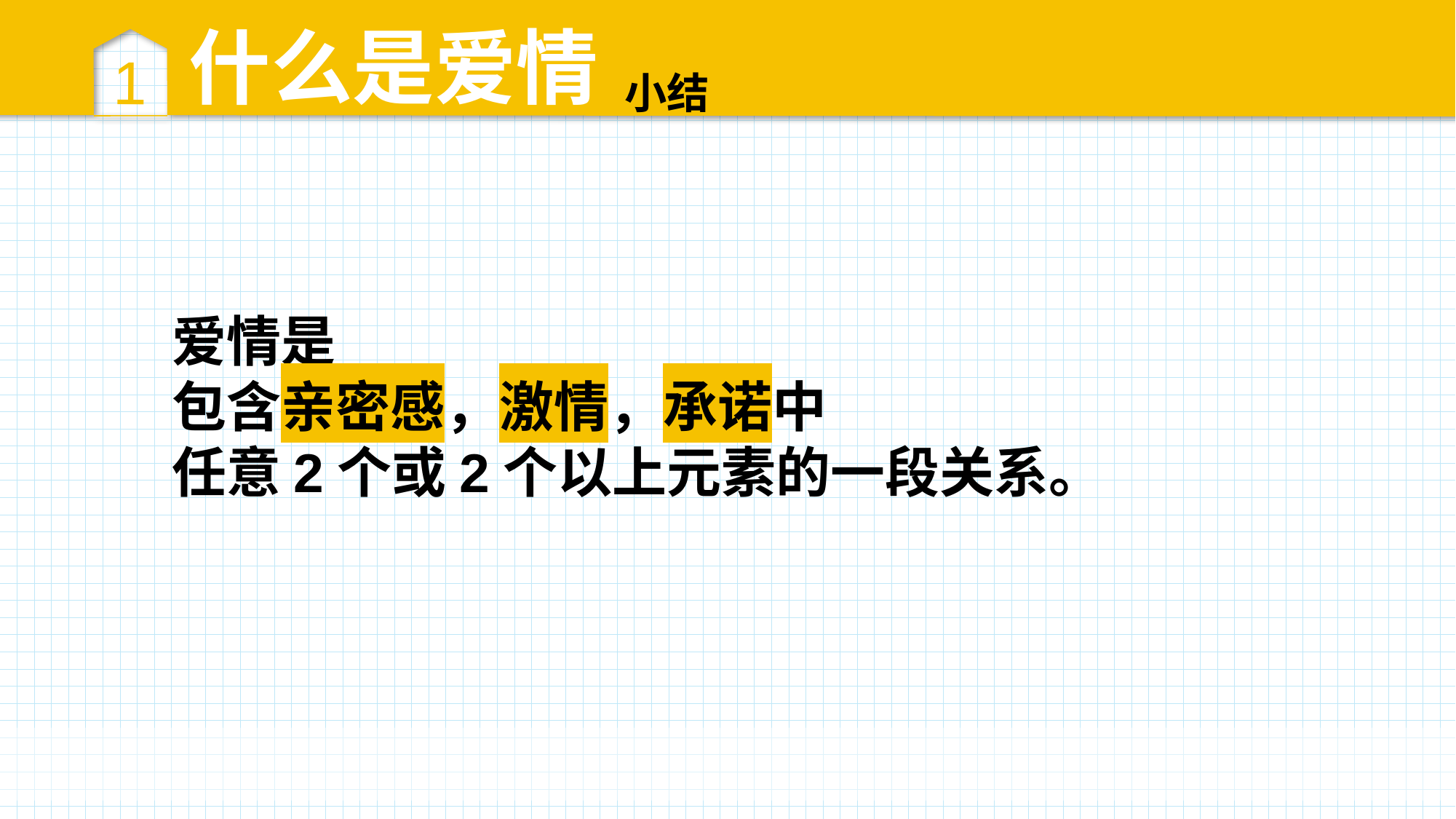

1
什么是爱情
小结
爱情是
包含亲密感，激情，承诺中
任意2个或2个以上元素的一段关系。